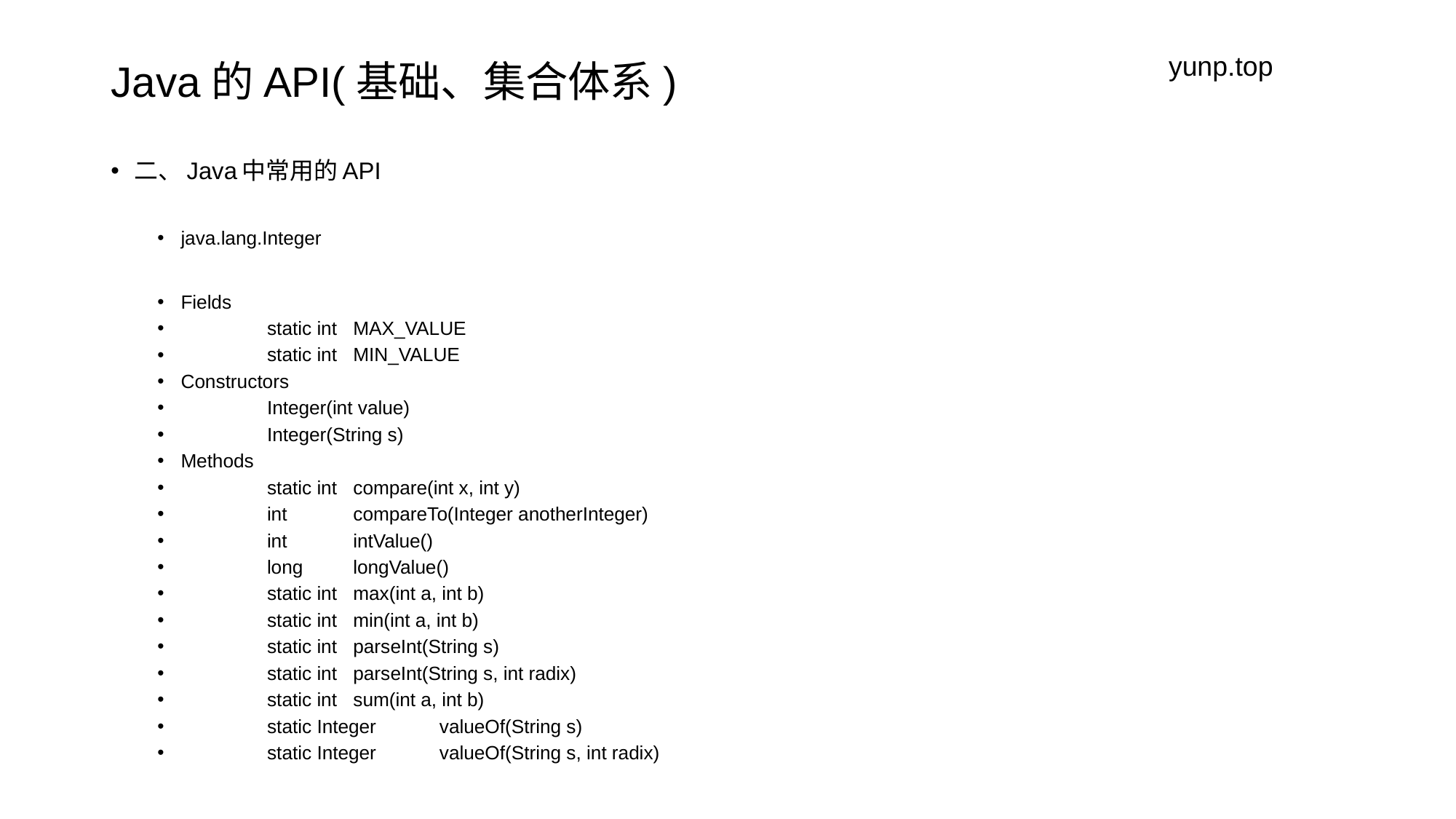

# Java的API(基础、集合体系)
yunp.top
二、Java中常用的API

java.lang.Integer

Fields
	static int 	MAX_VALUE
	static int 	MIN_VALUE
Constructors
	Integer​(int value)
	Integer​(String s)
Methods
	static int 	compare​(int x, int y)
	int 	compareTo​(Integer anotherInteger)
	int 	intValue()
	long 	longValue()
	static int 	max​(int a, int b)
	static int 	min​(int a, int b)
	static int 	parseInt​(String s)
	static int 	parseInt​(String s, int radix)
	static int 	sum​(int a, int b)
	static Integer 	valueOf​(String s)
	static Integer 	valueOf​(String s, int radix)